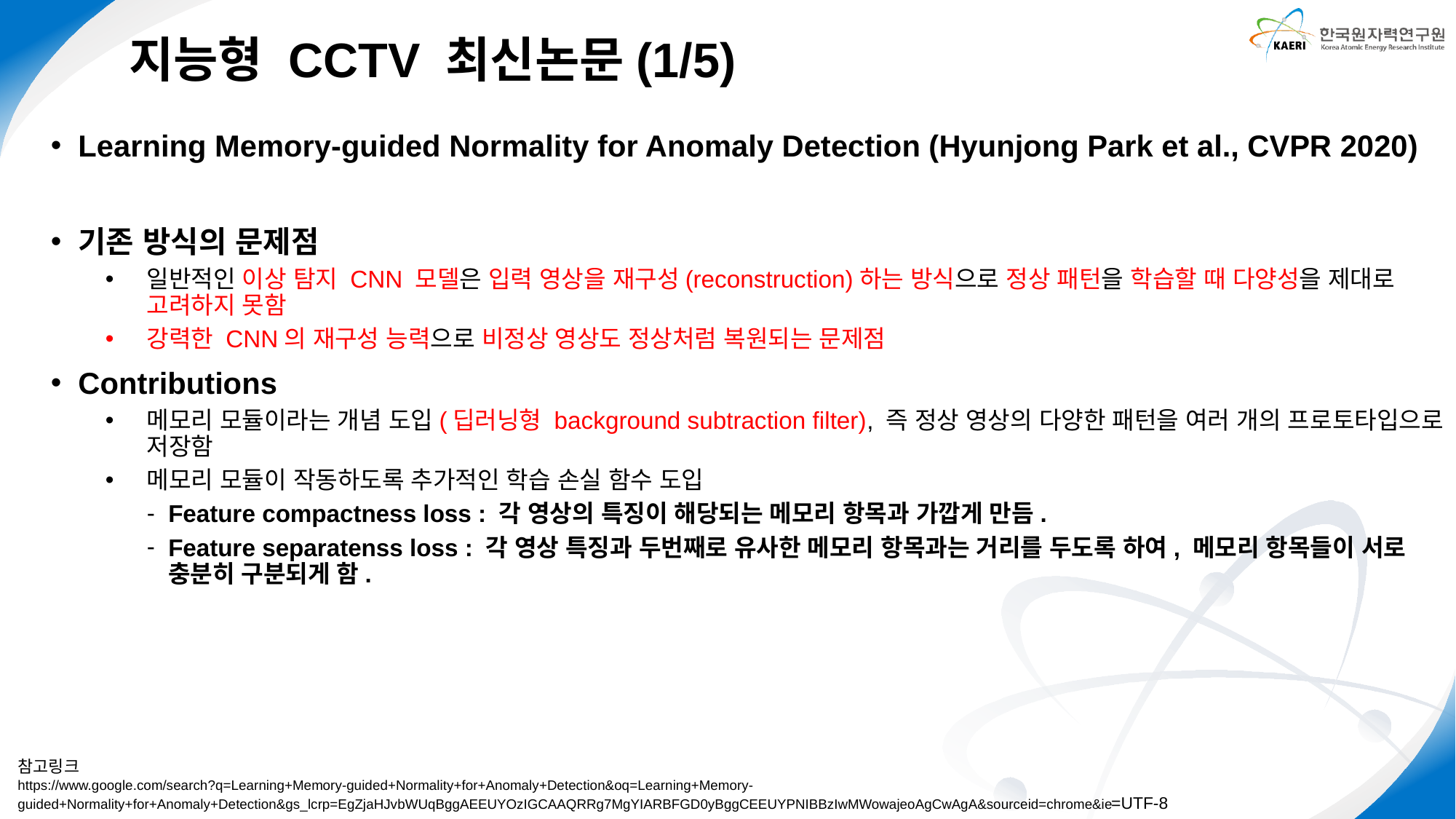

지능형 CCTV 최신논문(1/5)

Learning Memory-guided Normality for Anomaly Detection (Hyunjong Park et al., CVPR 2020)

기존 방식의 문제점
일반적인 이상 탐지 CNN 모델은 입력 영상을 재구성(reconstruction)하는 방식으로 정상 패턴을 학습할 때 다양성을 제대로 고려하지 못함
강력한 CNN의 재구성 능력으로 비정상 영상도 정상처럼 복원되는 문제점
Contributions
메모리 모듈이라는 개념 도입(딥러닝형 background subtraction filter), 즉 정상 영상의 다양한 패턴을 여러 개의 프로토타입으로 저장함
메모리 모듈이 작동하도록 추가적인 학습 손실 함수 도입
Feature compactness loss : 각 영상의 특징이 해당되는 메모리 항목과 가깝게 만듬.
Feature separatenss loss : 각 영상 특징과 두번째로 유사한 메모리 항목과는 거리를 두도록 하여, 메모리 항목들이 서로 충분히 구분되게 함.

참고링크
https://www.google.com/search?q=Learning+Memory-guided+Normality+for+Anomaly+Detection&oq=Learning+Memory-guided+Normality+for+Anomaly+Detection&gs_lcrp=EgZjaHJvbWUqBggAEEUYOzIGCAAQRRg7MgYIARBFGD0yBggCEEUYPNIBBzIwMWowajeoAgCwAgA&sourceid=chrome&ie=UTF-8